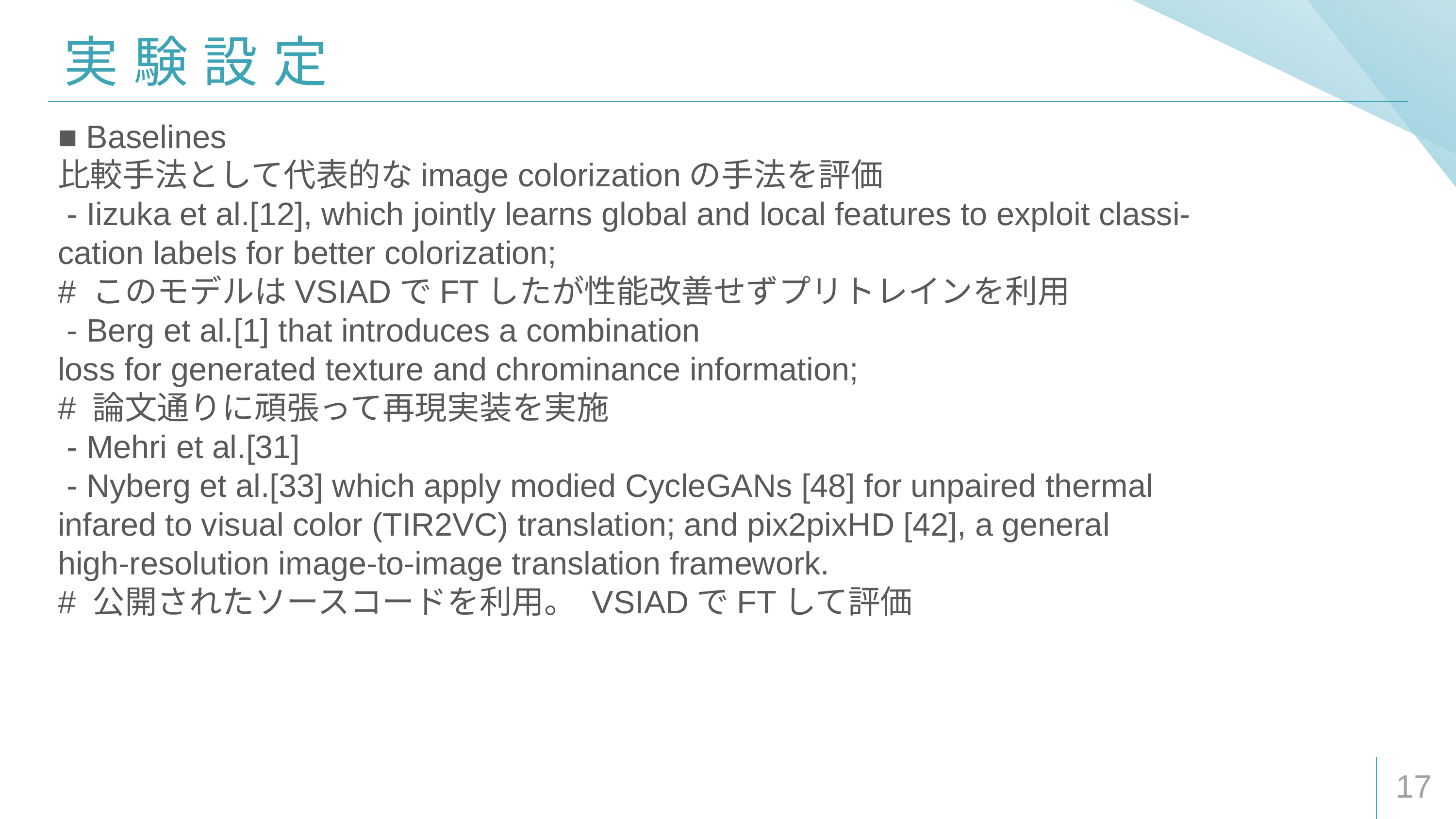

# 実験設定
■ Baselines
比較手法として代表的なimage colorizationの手法を評価
 - Iizuka et al.[12], which jointly learns global and local features to exploit classi-
cation labels for better colorization;
# このモデルはVSIADでFTしたが性能改善せずプリトレインを利用
 - Berg et al.[1] that introduces a combination
loss for generated texture and chrominance information;
# 論文通りに頑張って再現実装を実施
 - Mehri et al.[31]
 - Nyberg et al.[33] which apply modied CycleGANs [48] for unpaired thermal
infared to visual color (TIR2VC) translation; and pix2pixHD [42], a general
high-resolution image-to-image translation framework.
# 公開されたソースコードを利用。 VSIADでFTして評価
17